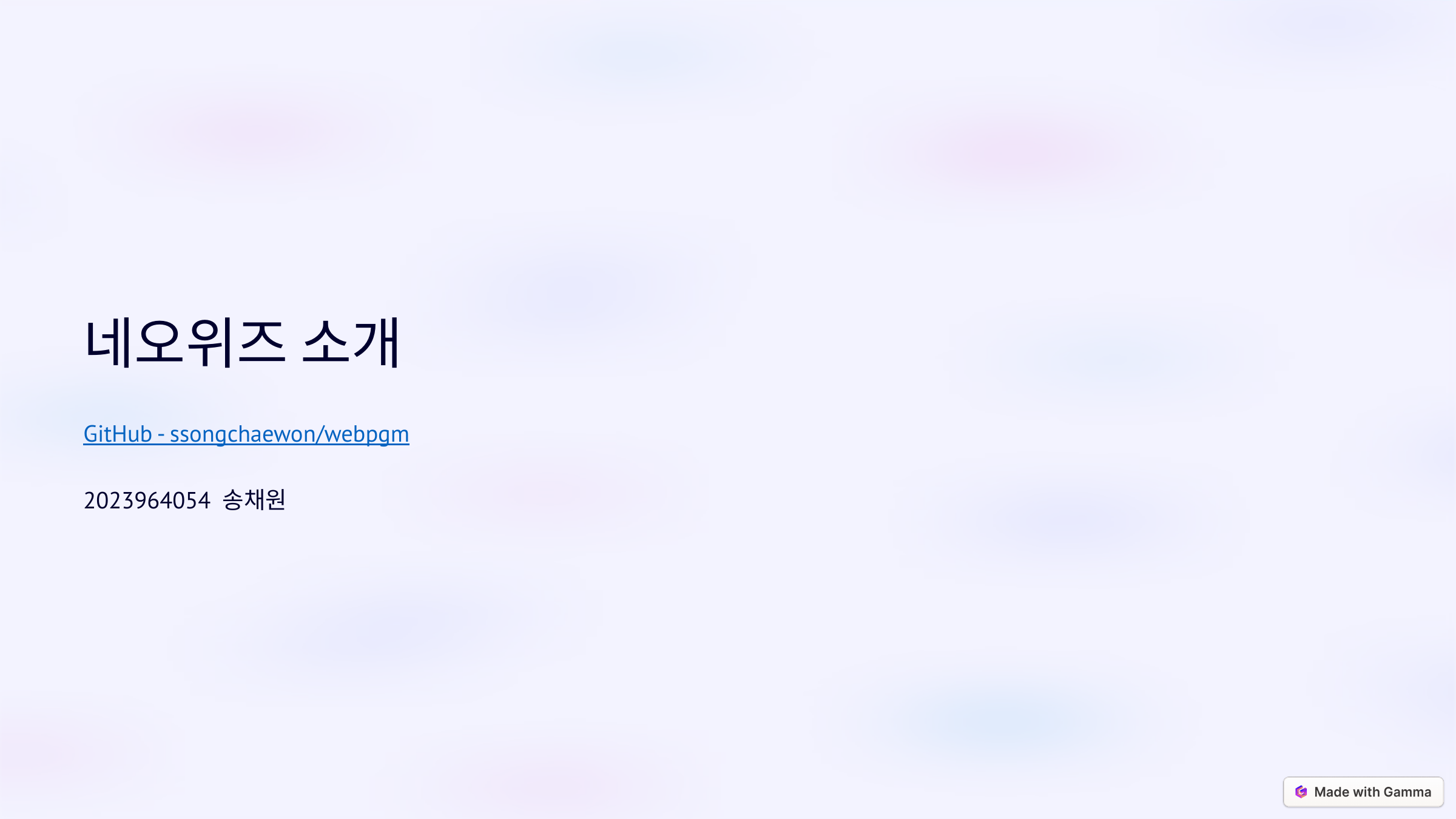

네오위즈 소개
GitHub - ssongchaewon/webpgm
2023964054 송채원